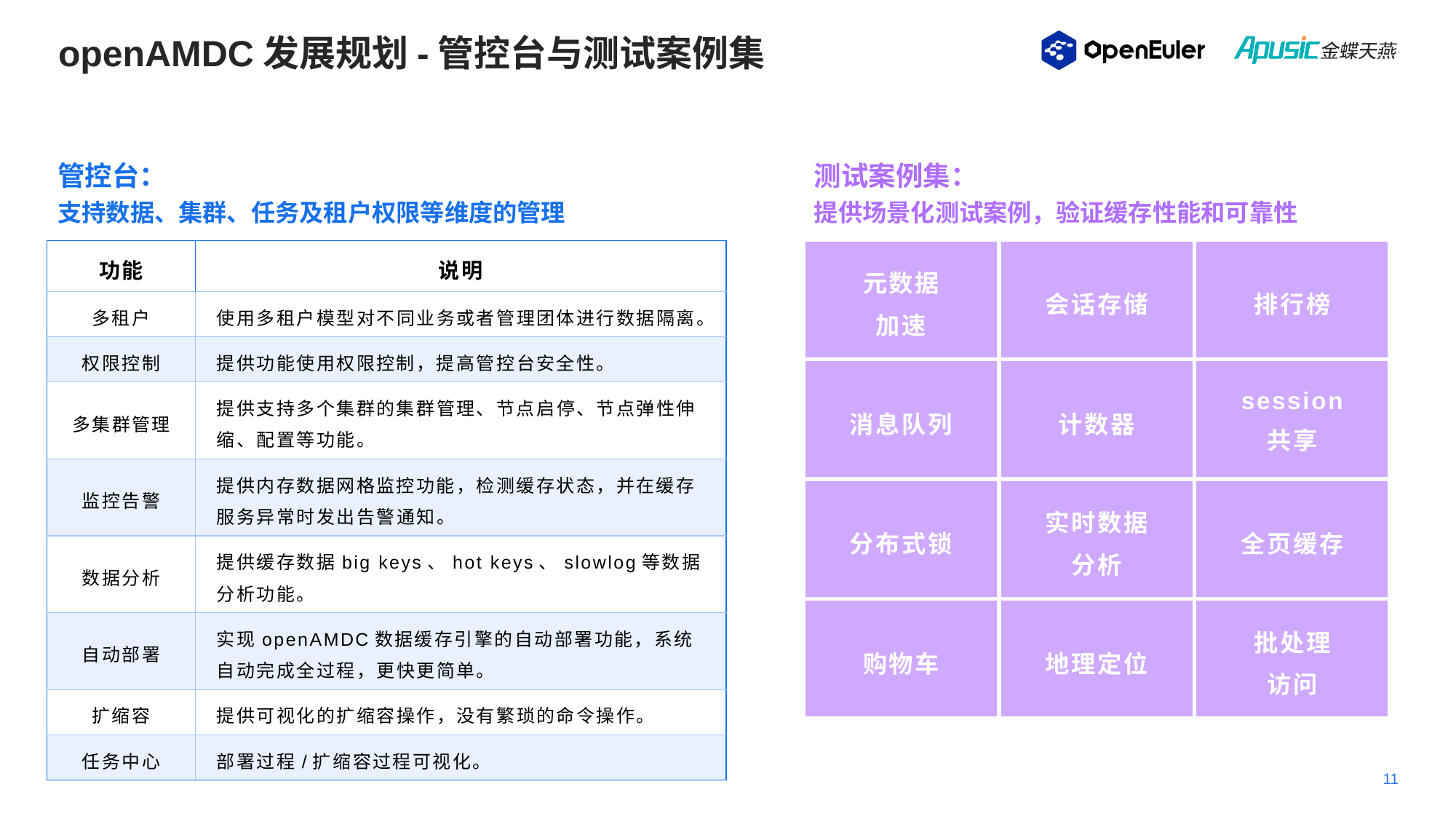

# openAMDC发展规划-管控台与测试案例集

管控台：
支持数据、集群、任务及租户权限等维度的管理
测试案例集：
提供场景化测试案例，验证缓存性能和可靠性
| 元数据 加速 | 会话存储 | 排行榜 |
| --- | --- | --- |
| 消息队列 | 计数器 | session 共享 |
| 分布式锁 | 实时数据 分析 | 全页缓存 |
| 购物车 | 地理定位 | 批处理 访问 |
| 功能 | 说明 |
| --- | --- |
| 多租户 | 使用多租户模型对不同业务或者管理团体进行数据隔离。 |
| 权限控制 | 提供功能使用权限控制，提高管控台安全性。 |
| 多集群管理 | 提供支持多个集群的集群管理、节点启停、节点弹性伸缩、配置等功能。 |
| 监控告警 | 提供内存数据网格监控功能，检测缓存状态，并在缓存服务异常时发出告警通知。 |
| 数据分析 | 提供缓存数据big keys、hot keys、slowlog等数据分析功能。 |
| 自动部署 | 实现openAMDC数据缓存引擎的自动部署功能，系统自动完成全过程，更快更简单。 |
| 扩缩容 | 提供可视化的扩缩容操作，没有繁琐的命令操作。 |
| 任务中心 | 部署过程/扩缩容过程可视化。 |